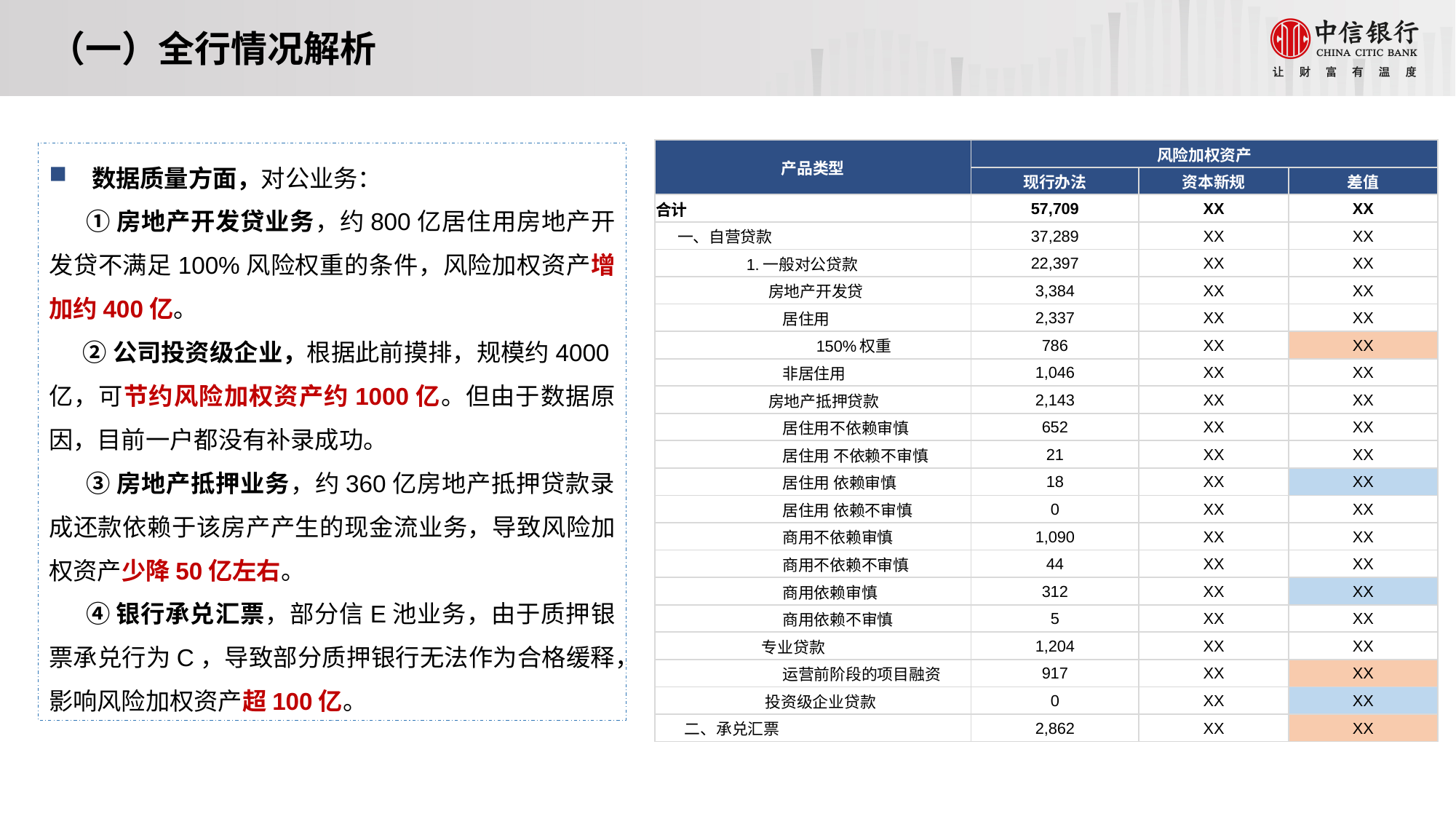

（一）全行情况解析
| 产品类型 | 风险加权资产 |  |  |
| --- | --- | --- | --- |
|  | 现行办法 | 资本新规 | 差值 |
| 合计 | 57,709 | XX | XX |
| 一、自营贷款 | 37,289 | XX | XX |
| 1.一般对公贷款 | 22,397 | XX | XX |
| 房地产开发贷 | 3,384 | XX | XX |
| 居住用 | 2,337 | XX | XX |
| 150%权重 | 786 | XX | XX |
| 非居住用 | 1,046 | XX | XX |
| 房地产抵押贷款 | 2,143 | XX | XX |
| 居住用不依赖审慎 | 652 | XX | XX |
| 居住用 不依赖不审慎 | 21 | XX | XX |
| 居住用 依赖审慎 | 18 | XX | XX |
| 居住用 依赖不审慎 | 0 | XX | XX |
| 商用不依赖审慎 | 1,090 | XX | XX |
| 商用不依赖不审慎 | 44 | XX | XX |
| 商用依赖审慎 | 312 | XX | XX |
| 商用依赖不审慎 | 5 | XX | XX |
| 专业贷款 | 1,204 | XX | XX |
| 运营前阶段的项目融资 | 917 | XX | XX |
| 投资级企业贷款 | 0 | XX | XX |
| 二、承兑汇票 | 2,862 | XX | XX |
数据质量方面，对公业务：
      ①房地产开发贷业务，约800亿居住用房地产开发贷不满足100%风险权重的条件，风险加权资产增加约400亿。
      ②公司投资级企业，根据此前摸排，规模约4000亿，可节约风险加权资产约1000亿。但由于数据原因，目前一户都没有补录成功。
      ③房地产抵押业务，约360亿房地产抵押贷款录成还款依赖于该房产产生的现金流业务，导致风险加权资产少降50亿左右。
      ④银行承兑汇票，部分信E池业务，由于质押银票承兑行为C，导致部分质押银行无法作为合格缓释，影响风险加权资产超100亿。
13